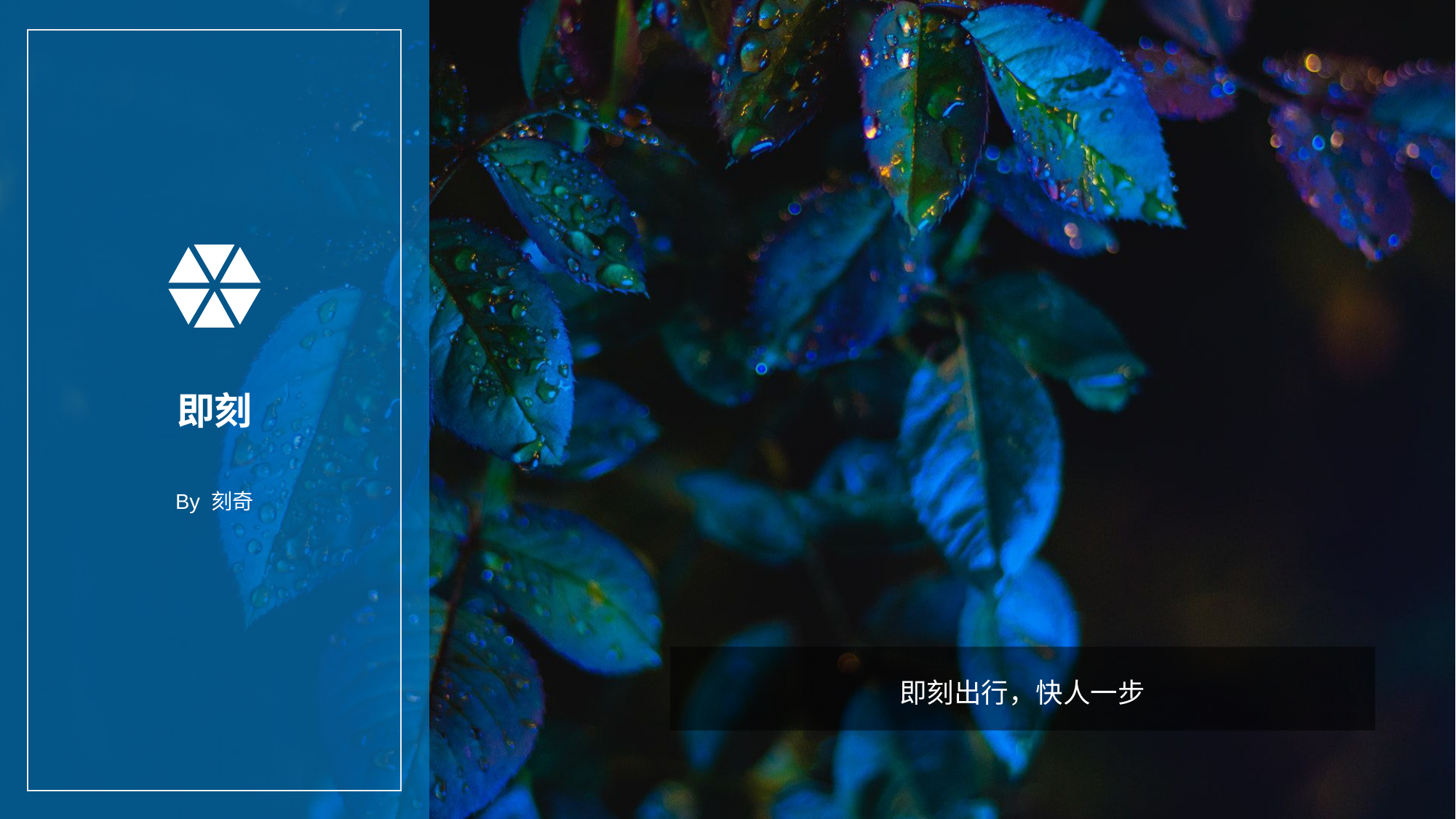

即刻

By 刻奇
即刻出行，快人一步
#
www.islide.cc
1